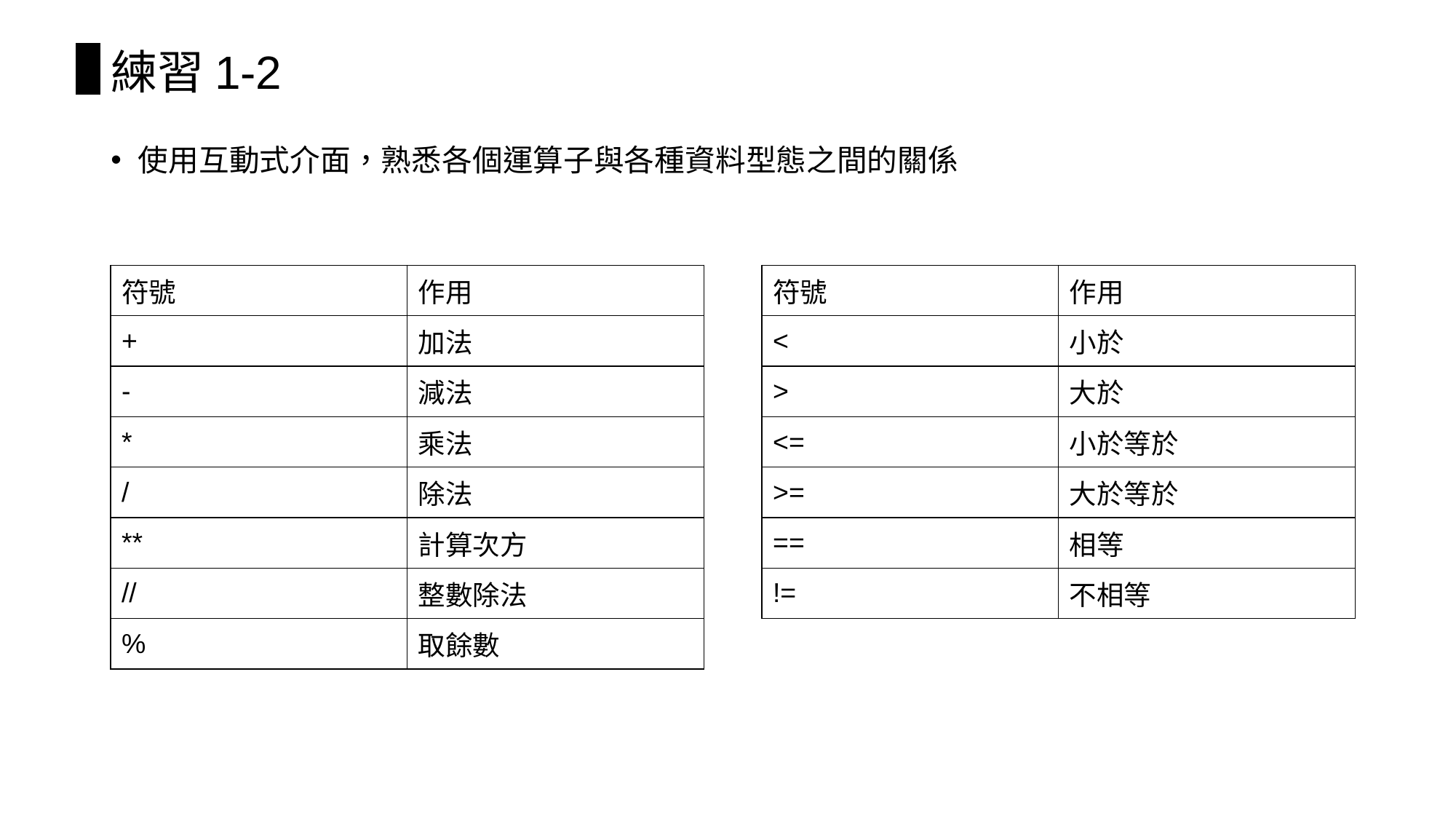

# 練習1-2
使用互動式介面，熟悉各個運算子與各種資料型態之間的關係
| 符號 | 作用 |
| --- | --- |
| + | 加法 |
| - | 減法 |
| \* | 乘法 |
| / | 除法 |
| \*\* | 計算次方 |
| // | 整數除法 |
| % | 取餘數 |
| 符號 | 作用 |
| --- | --- |
| < | 小於 |
| > | 大於 |
| <= | 小於等於 |
| >= | 大於等於 |
| == | 相等 |
| != | 不相等 |